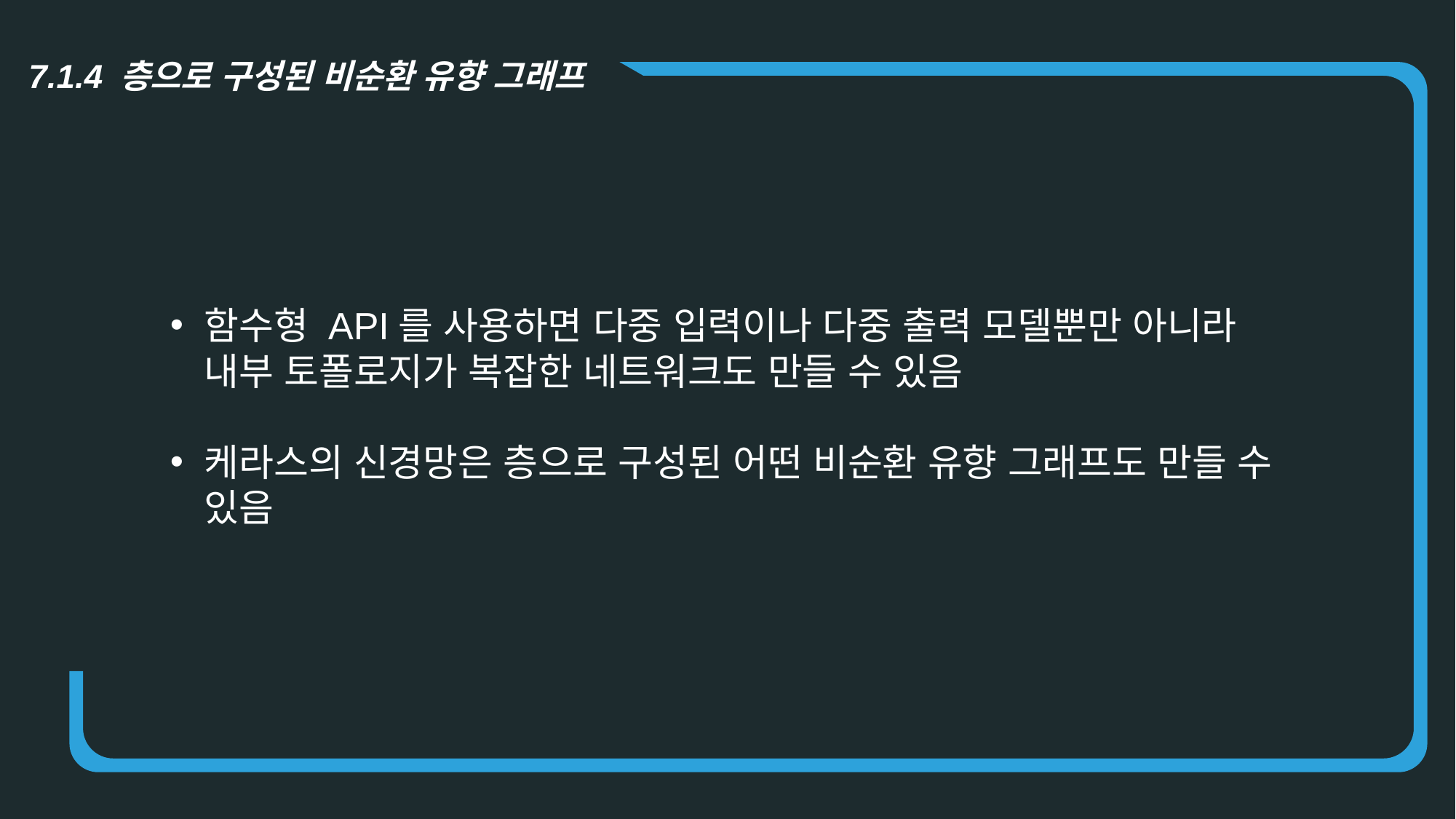

7.1.4 층으로 구성된 비순환 유향 그래프

함수형 API를 사용하면 다중 입력이나 다중 출력 모델뿐만 아니라 내부 토폴로지가 복잡한 네트워크도 만들 수 있음

케라스의 신경망은 층으로 구성된 어떤 비순환 유향 그래프도 만들 수 있음